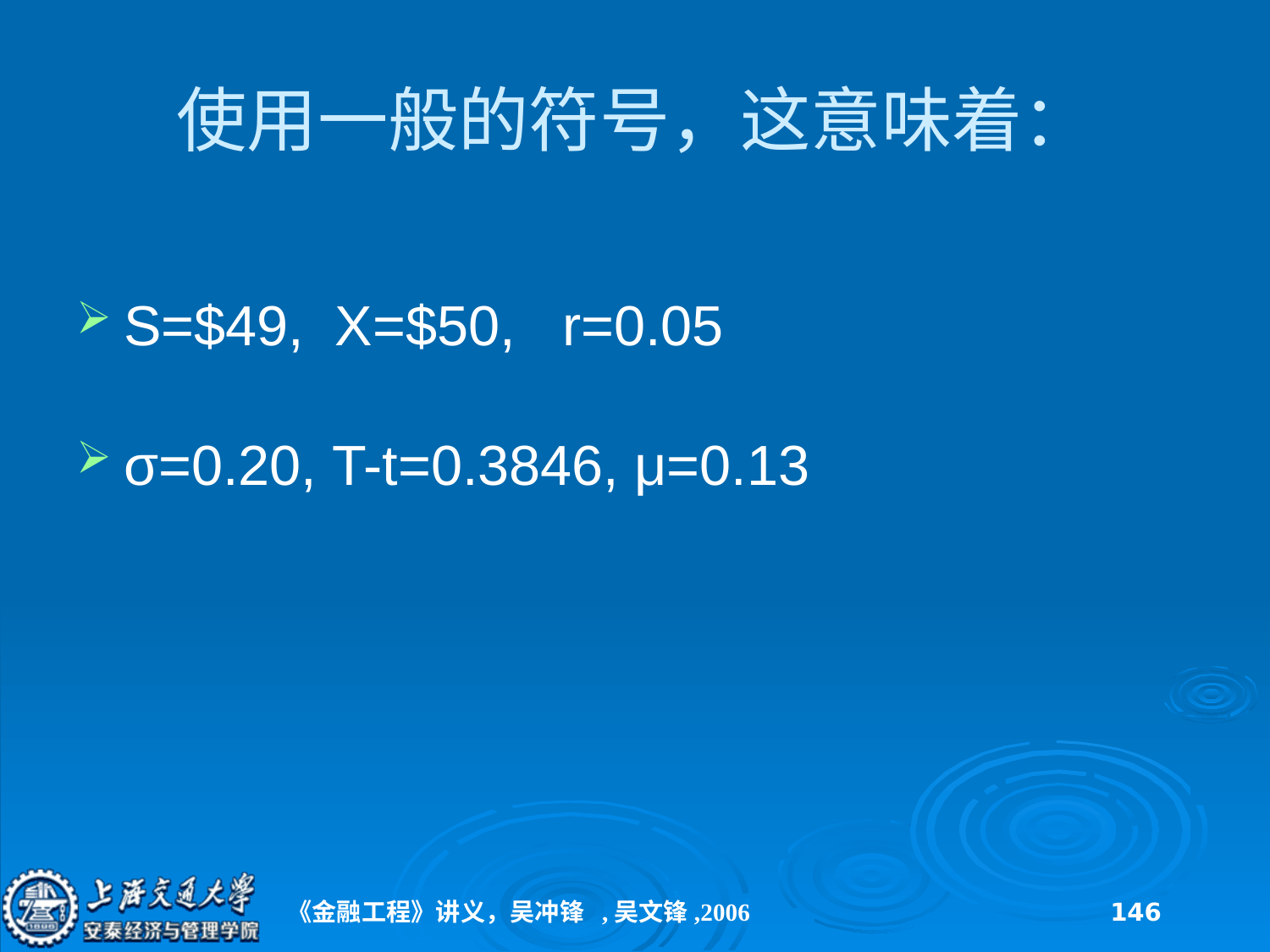

# 使用一般的符号，这意味着：
S=$49,  X=$50,   r=0.05
σ=0.20, T-t=0.3846, μ=0.13